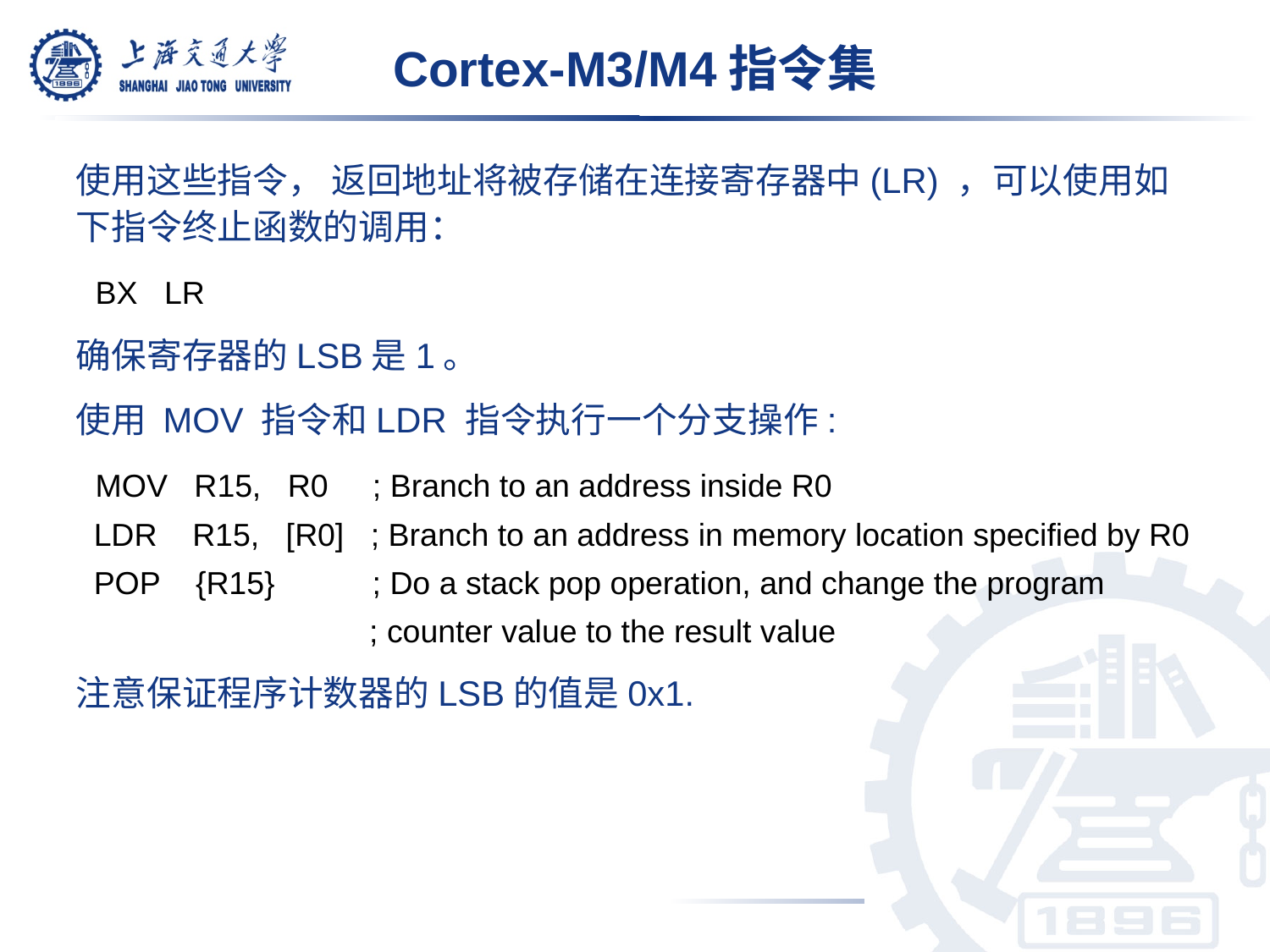

Cortex-M3/M4指令集
使用这些指令， 返回地址将被存储在连接寄存器中(LR) ，可以使用如下指令终止函数的调用：
  BX   LR
确保寄存器的LSB是1。
使用 MOV 指令和LDR 指令执行一个分支操作:
  MOV   R15,   R0     ; Branch to an address inside R0
  LDR    R15,   [R0]   ; Branch to an address in memory location specified by R0
  POP    {R15}           ; Do a stack pop operation, and change the program
                                 ; counter value to the result value
注意保证程序计数器的LSB的值是0x1.